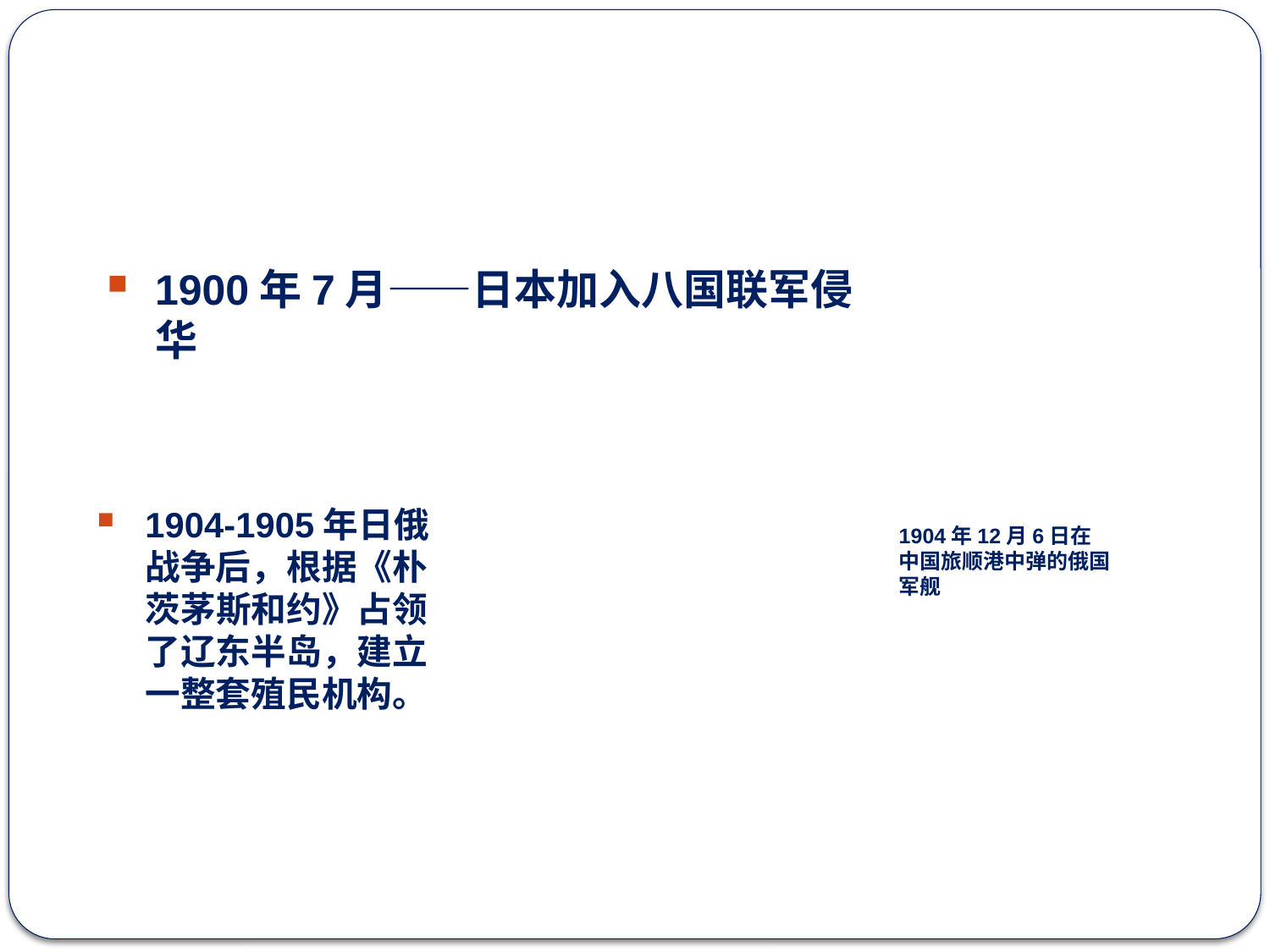

1900年7月――日本加入八国联军侵华
1904-1905年日俄战争后，根据《朴茨茅斯和约》占领了辽东半岛，建立一整套殖民机构。
1904年12月6日在中国旅顺港中弹的俄国军舰